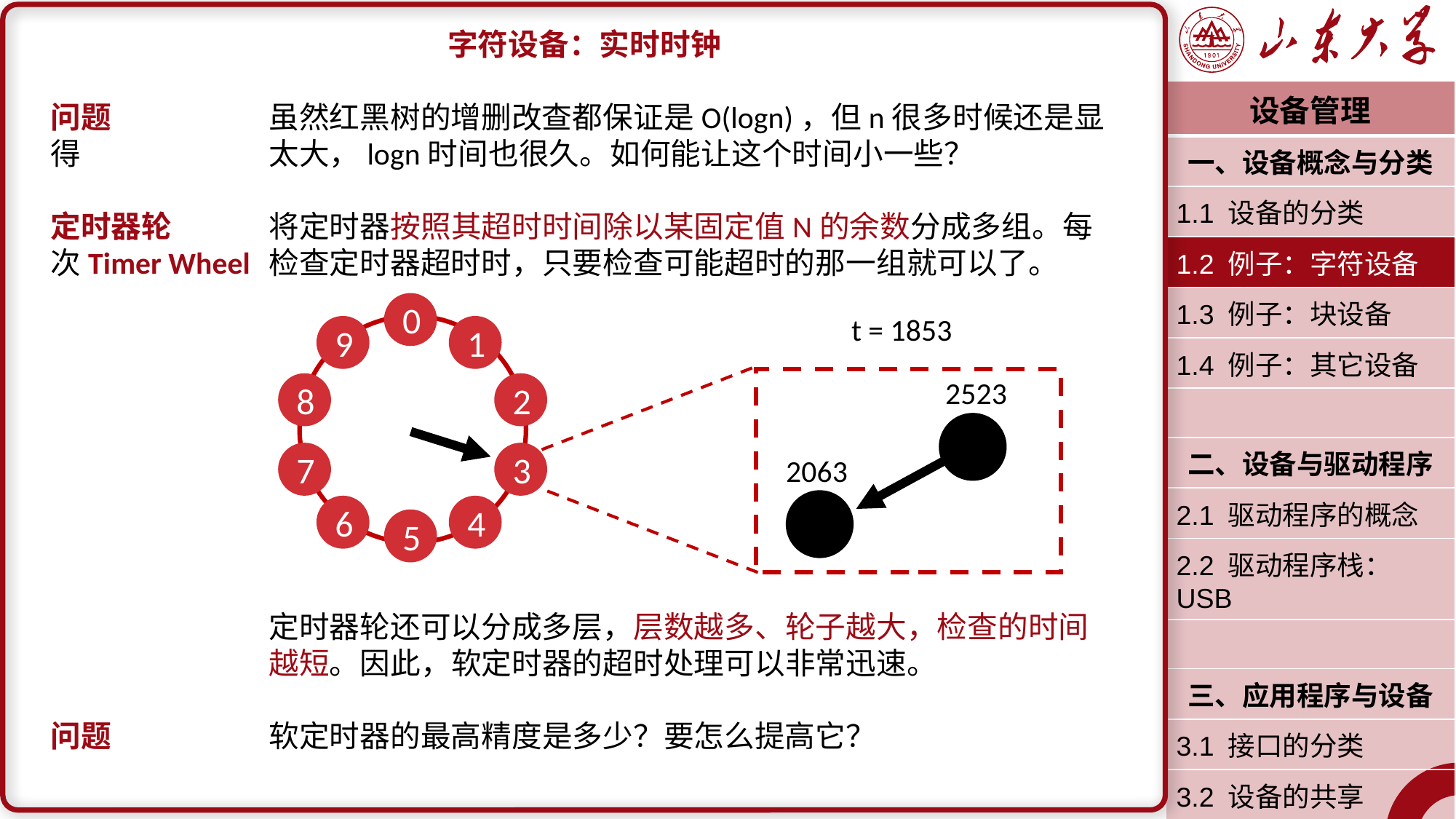

字符设备：实时时钟

问题		虽然红黑树的增删改查都保证是O(logn)，但n很多时候还是显得		太大，logn时间也很久。如何能让这个时间小一些？

定时器轮	将定时器按照其超时时间除以某固定值N的余数分成多组。每次Timer Wheel	检查定时器超时时，只要检查可能超时的那一组就可以了。

		定时器轮还可以分成多层，层数越多、轮子越大，检查的时间		越短。因此，软定时器的超时处理可以非常迅速。

问题		软定时器的最高精度是多少？要怎么提高它？
| 设备管理 |
| --- |
| 一、设备概念与分类 |
| 1.1 设备的分类 |
| 1.2 例子：字符设备 |
| 1.3 例子：块设备 |
| 1.4 例子：其它设备 |
|  |
| 二、设备与驱动程序 |
| 2.1 驱动程序的概念 |
| 2.2 驱动程序栈：USB |
|  |
| 三、应用程序与设备 |
| 3.1 接口的分类 |
| 3.2 设备的共享 |
| 潘润宇 2023.04 |
0

9
1
8
2
7
3
6
4
5
t = 1853
2523

2063